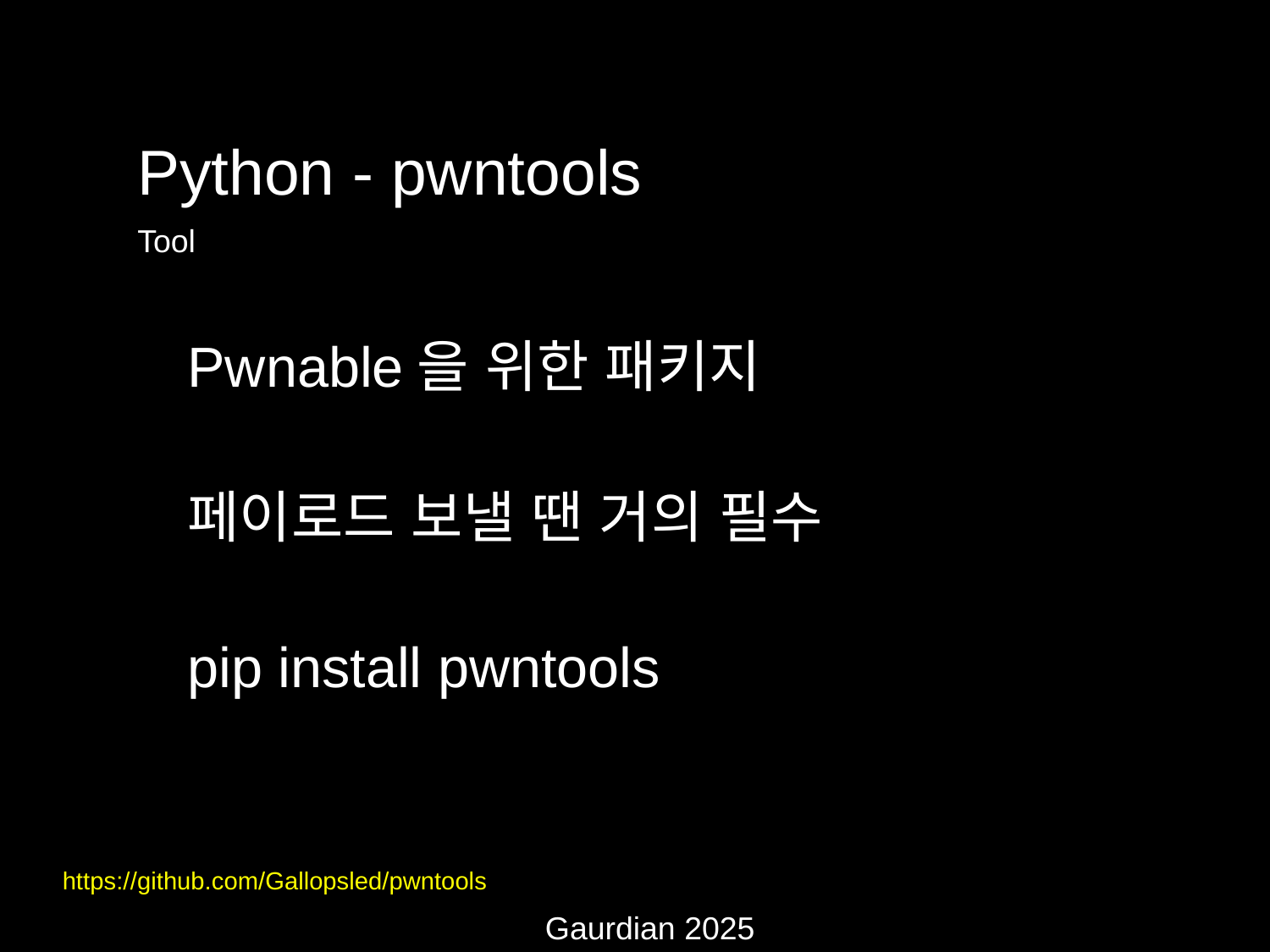

Python - pwntools
Tool
Pwnable을 위한 패키지
페이로드 보낼 땐 거의 필수
pip install pwntools
https://github.com/Gallopsled/pwntools